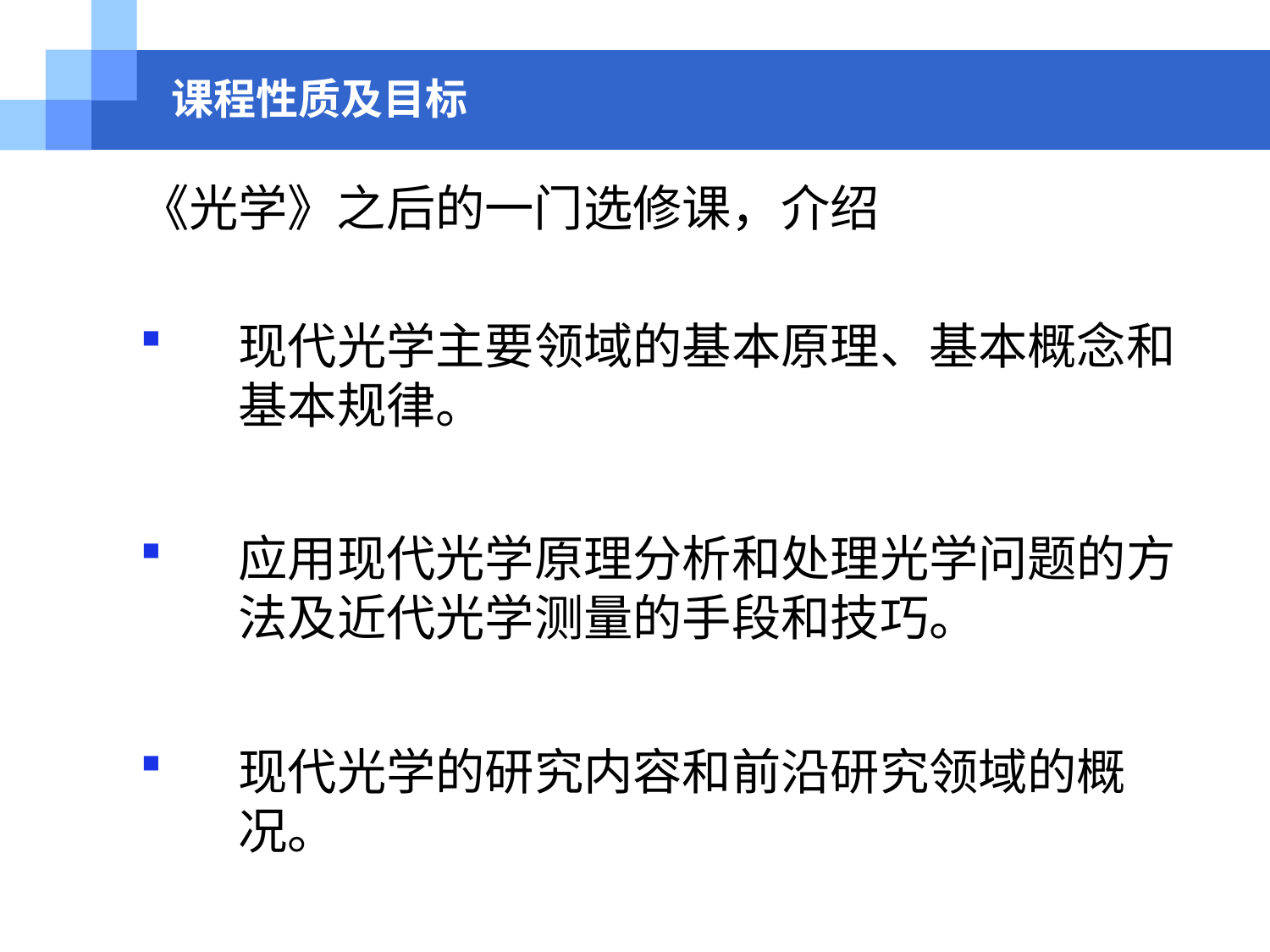

# 课程性质及目标
《光学》之后的一门选修课，介绍

现代光学主要领域的基本原理、基本概念和基本规律。

应用现代光学原理分析和处理光学问题的方法及近代光学测量的手段和技巧。

现代光学的研究内容和前沿研究领域的概况。